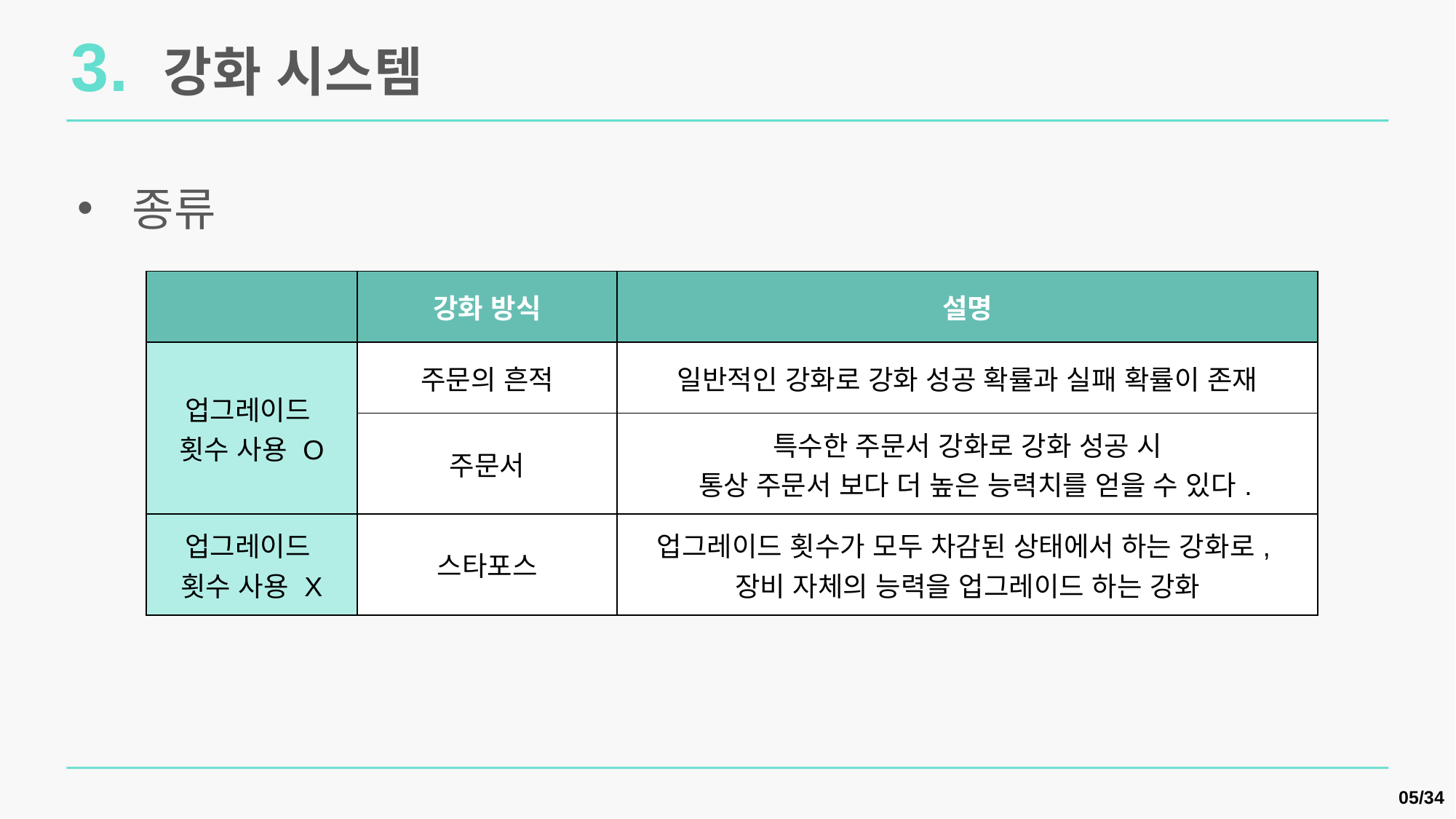

3. 강화 시스템

종류
|  | 강화 방식 | 설명 |
| --- | --- | --- |
| 업그레이드 횟수 사용 O | 주문의 흔적 | 일반적인 강화로 강화 성공 확률과 실패 확률이 존재 |
|  | 주문서 | 특수한 주문서 강화로 강화 성공 시 통상 주문서 보다 더 높은 능력치를 얻을 수 있다. |
| 업그레이드 횟수 사용 X | 스타포스 | 업그레이드 횟수가 모두 차감된 상태에서 하는 강화로, 장비 자체의 능력을 업그레이드 하는 강화 |

05/34